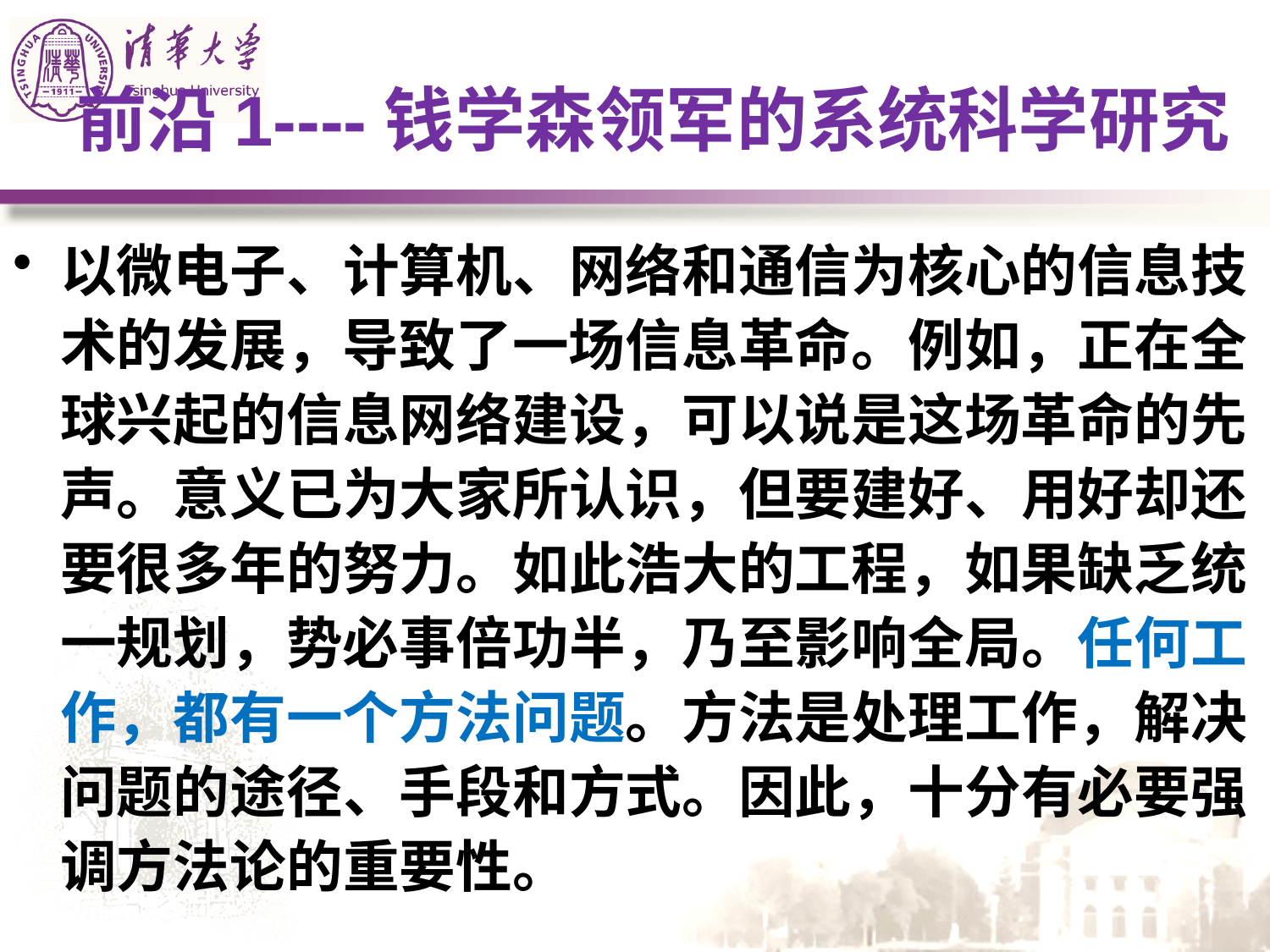

# 前沿1----钱学森领军的系统科学研究
以微电子、计算机、网络和通信为核心的信息技术的发展，导致了一场信息革命。例如，正在全球兴起的信息网络建设，可以说是这场革命的先声。意义已为大家所认识，但要建好、用好却还要很多年的努力。如此浩大的工程，如果缺乏统一规划，势必事倍功半，乃至影响全局。任何工作，都有一个方法问题。方法是处理工作，解决问题的途径、手段和方式。因此，十分有必要强调方法论的重要性。